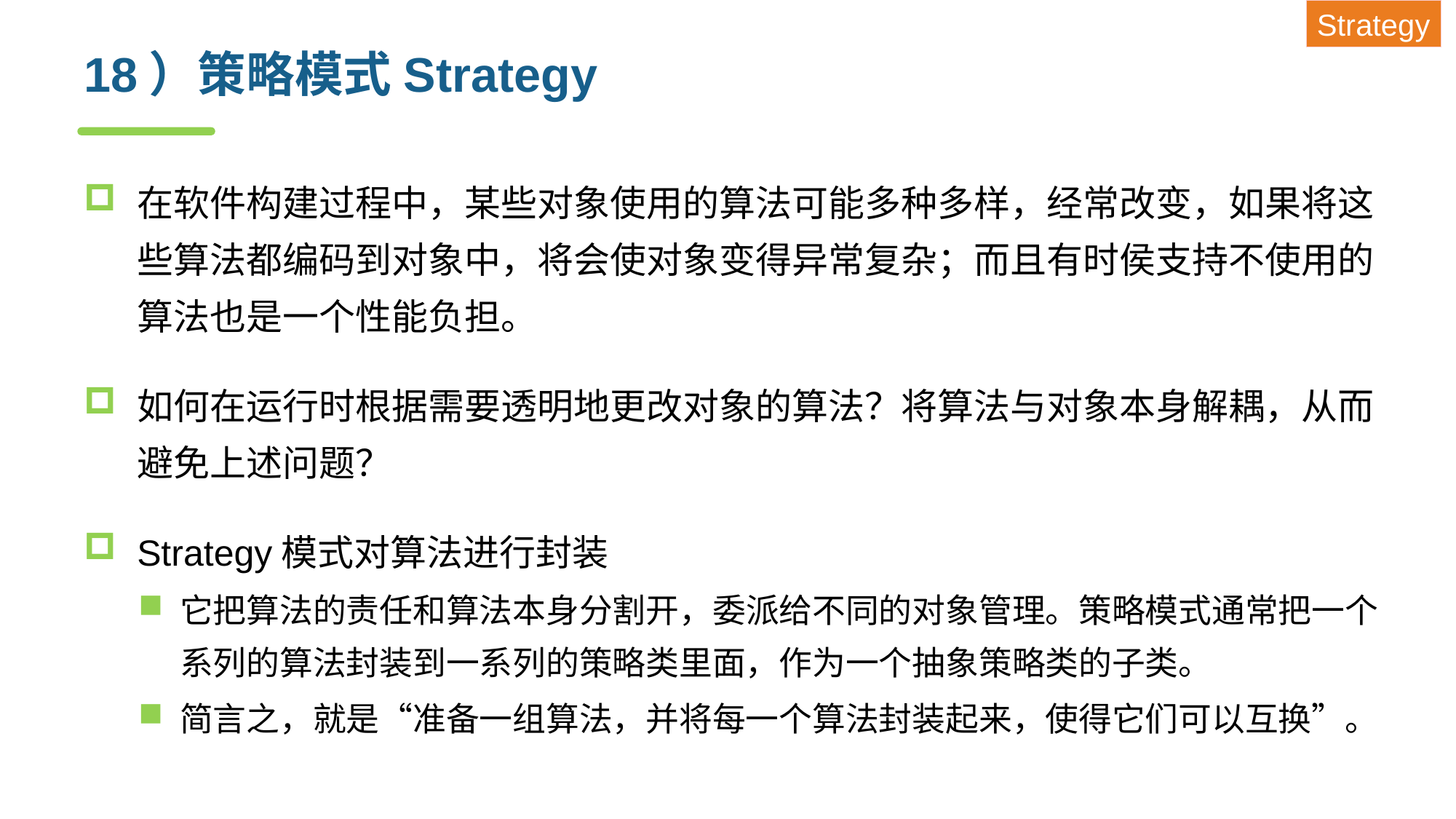

Strategy
# 18）策略模式Strategy
在软件构建过程中，某些对象使用的算法可能多种多样，经常改变，如果将这些算法都编码到对象中，将会使对象变得异常复杂；而且有时侯支持不使用的算法也是一个性能负担。

如何在运行时根据需要透明地更改对象的算法？将算法与对象本身解耦，从而避免上述问题？

Strategy模式对算法进行封装
它把算法的责任和算法本身分割开，委派给不同的对象管理。策略模式通常把一个系列的算法封装到一系列的策略类里面，作为一个抽象策略类的子类。
简言之，就是“准备一组算法，并将每一个算法封装起来，使得它们可以互换”。
196